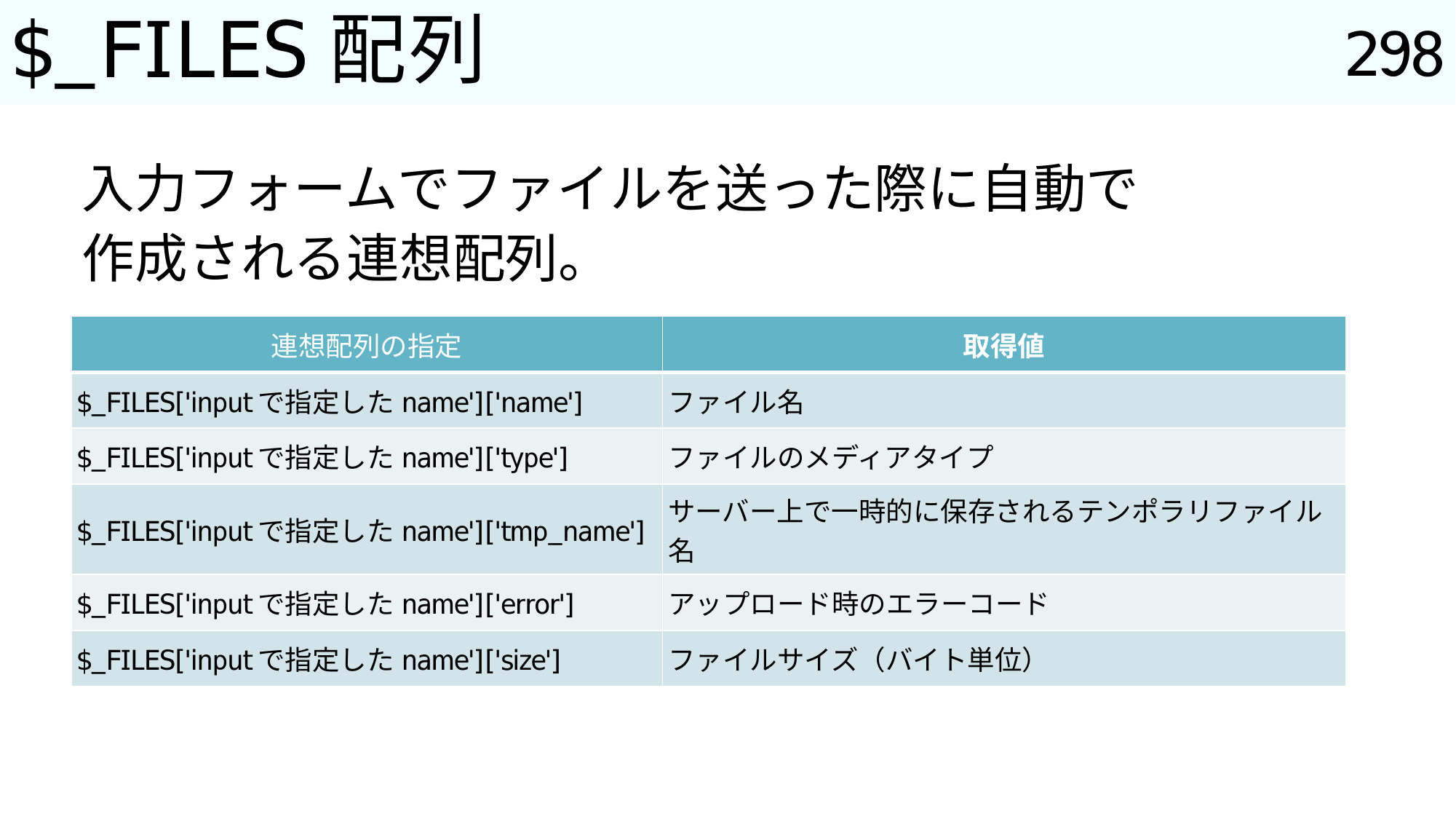

298
# $_FILES配列
入力フォームでファイルを送った際に自動で
作成される連想配列。
| 連想配列の指定 | 取得値 |
| --- | --- |
| $\_FILES['inputで指定したname']['name'] | ファイル名 |
| $\_FILES['inputで指定したname']['type'] | ファイルのメディアタイプ |
| $\_FILES['inputで指定したname']['tmp\_name'] | サーバー上で一時的に保存されるテンポラリファイル名 |
| $\_FILES['inputで指定したname']['error'] | アップロード時のエラーコード |
| $\_FILES['inputで指定したname']['size'] | ファイルサイズ（バイト単位） |